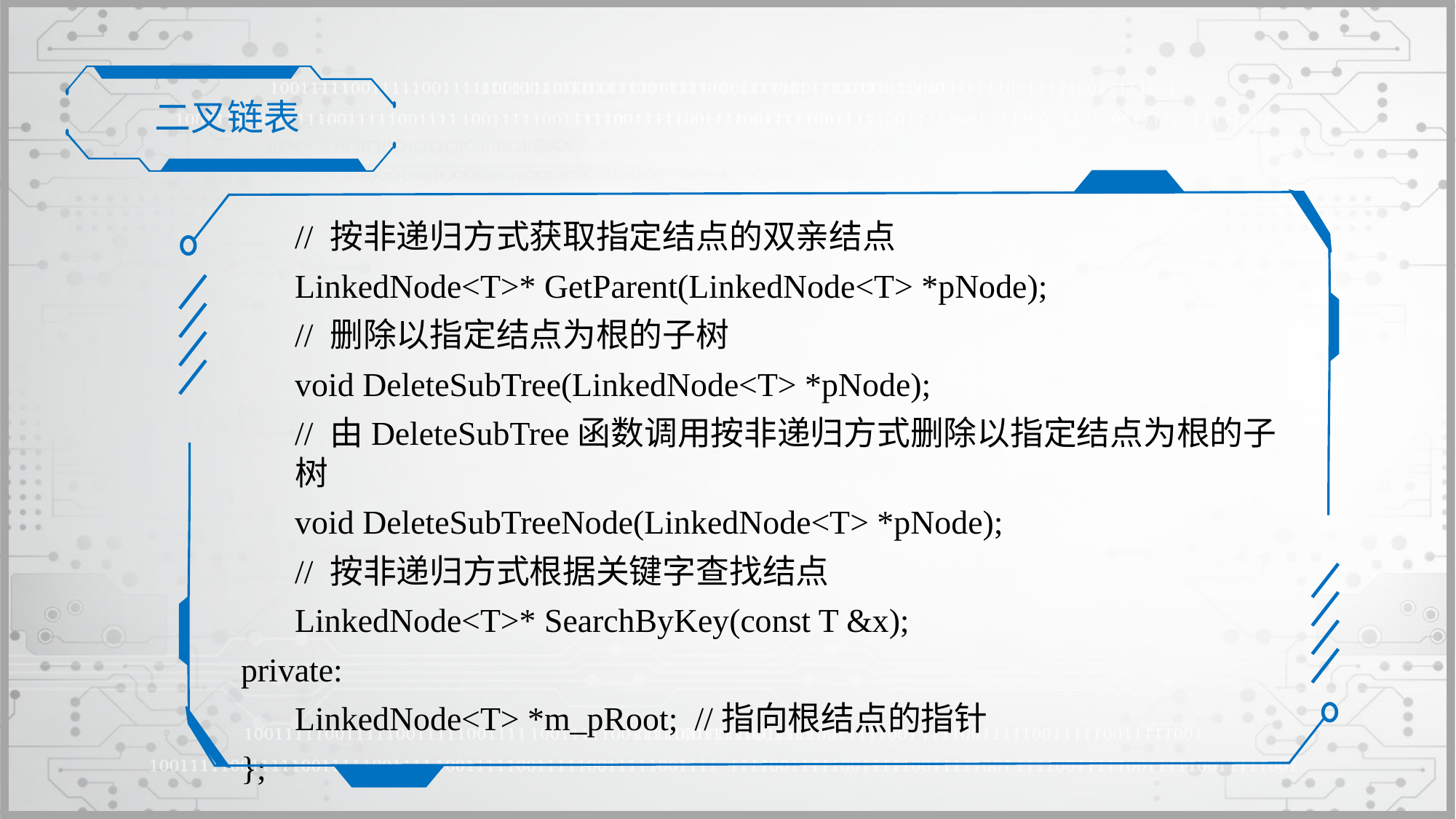

二叉链表

	// 按非递归方式获取指定结点的双亲结点
	LinkedNode<T>* GetParent(LinkedNode<T> *pNode);
	// 删除以指定结点为根的子树
	void DeleteSubTree(LinkedNode<T> *pNode);
	// 由DeleteSubTree函数调用按非递归方式删除以指定结点为根的子树
	void DeleteSubTreeNode(LinkedNode<T> *pNode);
	// 按非递归方式根据关键字查找结点
	LinkedNode<T>* SearchByKey(const T &x);
private:
	LinkedNode<T> *m_pRoot;  //指向根结点的指针
};